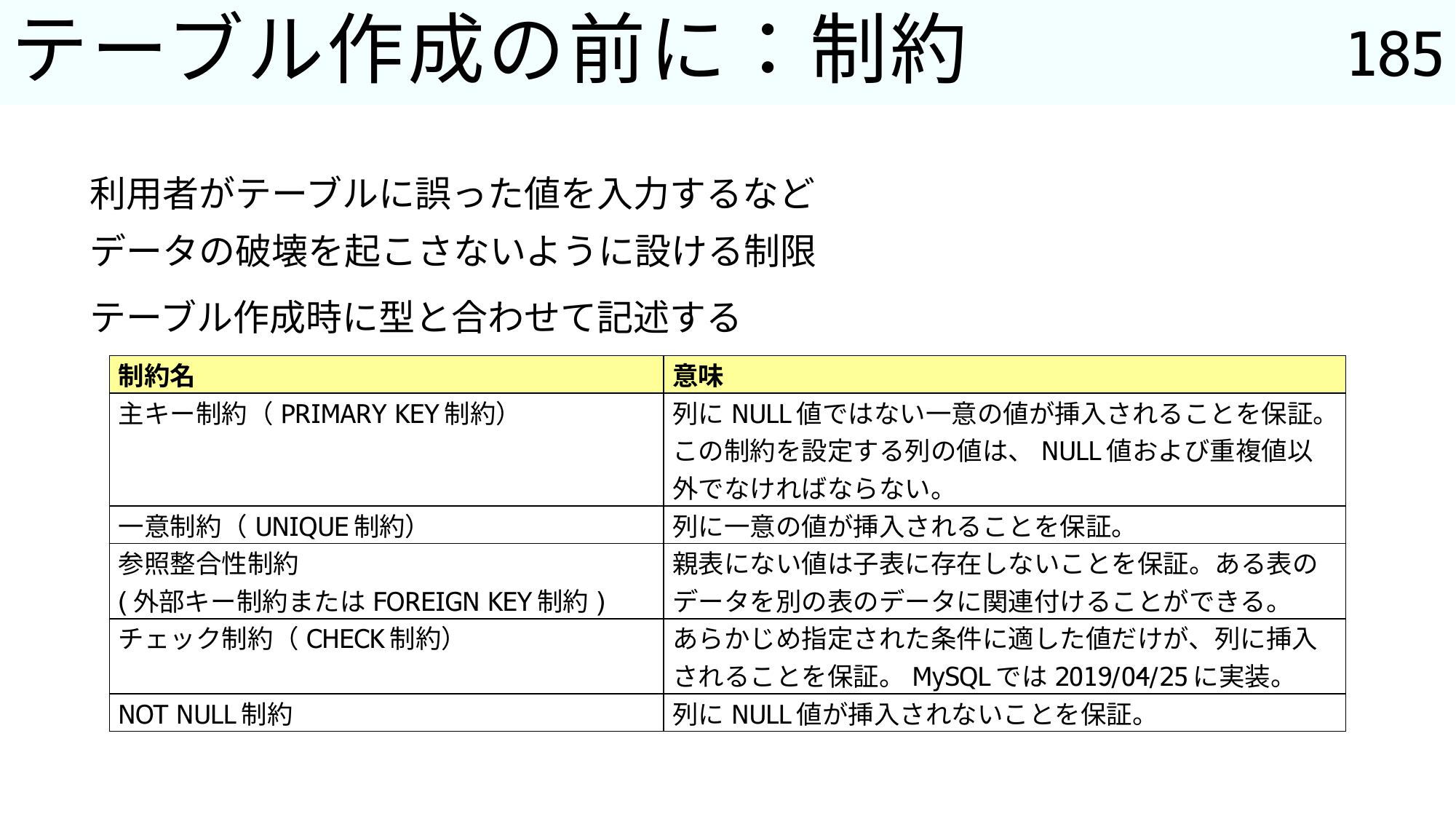

185
# テーブル作成の前に：制約
利用者がテーブルに誤った値を入力するなど
データの破壊を起こさないように設ける制限
テーブル作成時に型と合わせて記述する
| 制約名 | 意味 |
| --- | --- |
| 主キー制約（PRIMARY KEY制約） | 列にNULL値ではない一意の値が挿入されることを保証。この制約を設定する列の値は、NULL値および重複値以外でなければならない。 |
| 一意制約（UNIQUE制約） | 列に一意の値が挿入されることを保証。 |
| 参照整合性制約 (外部キー制約またはFOREIGN KEY制約) | 親表にない値は子表に存在しないことを保証。ある表の データを別の表のデータに関連付けることができる。 |
| チェック制約（CHECK制約） | あらかじめ指定された条件に適した値だけが、列に挿入されることを保証。MySQLでは2019/04/25に実装。 |
| NOT NULL制約 | 列にNULL値が挿入されないことを保証。 |